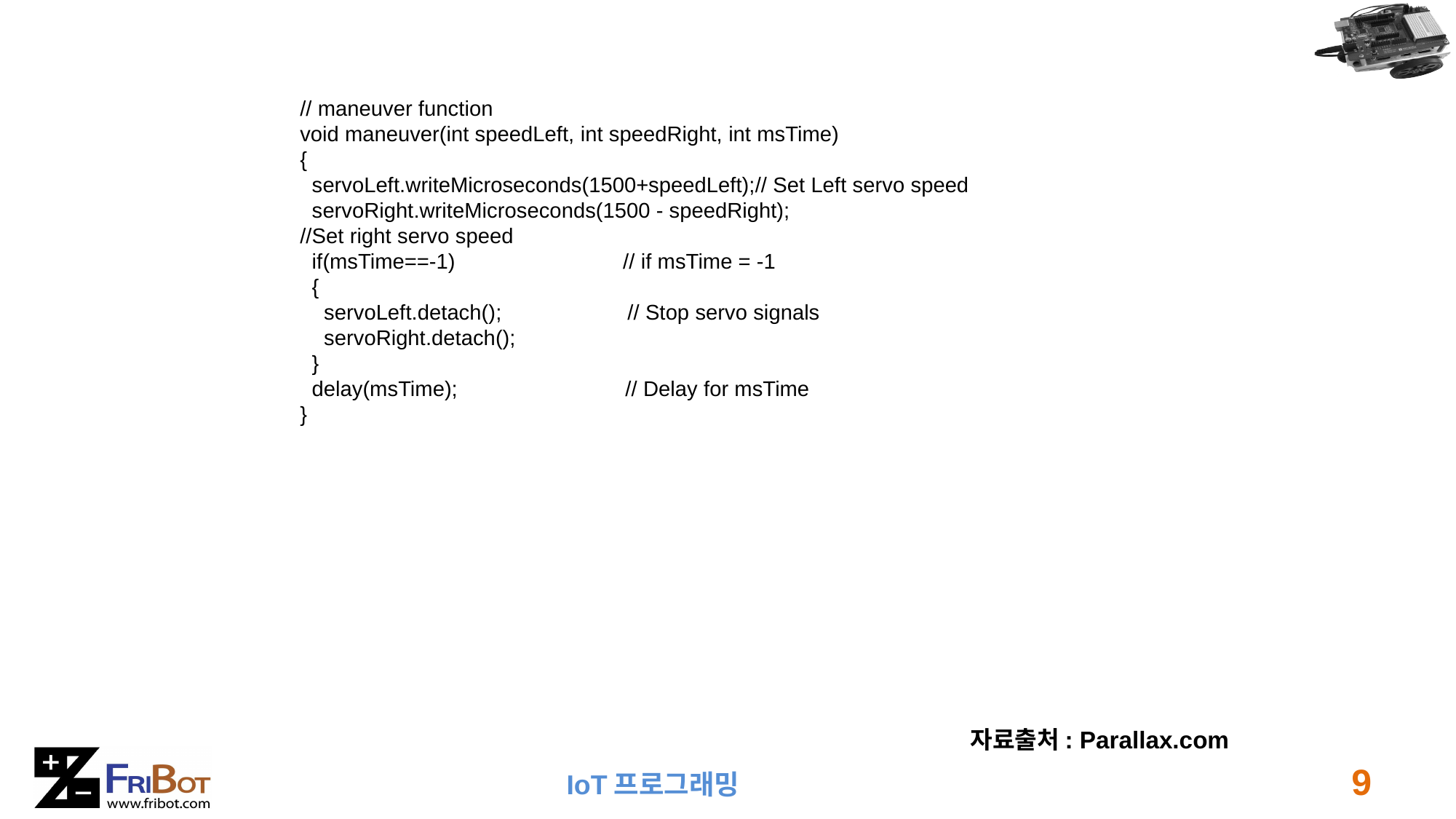

// maneuver function
void maneuver(int speedLeft, int speedRight, int msTime)
{
  servoLeft.writeMicroseconds(1500+speedLeft);// Set Left servo speed
  servoRight.writeMicroseconds(1500 - speedRight);
//Set right servo speed
  if(msTime==-1)                            // if msTime = -1
  {
    servoLeft.detach();                     // Stop servo signals
    servoRight.detach();
  }
  delay(msTime);                            // Delay for msTime
}
자료출처: Parallax.com
9